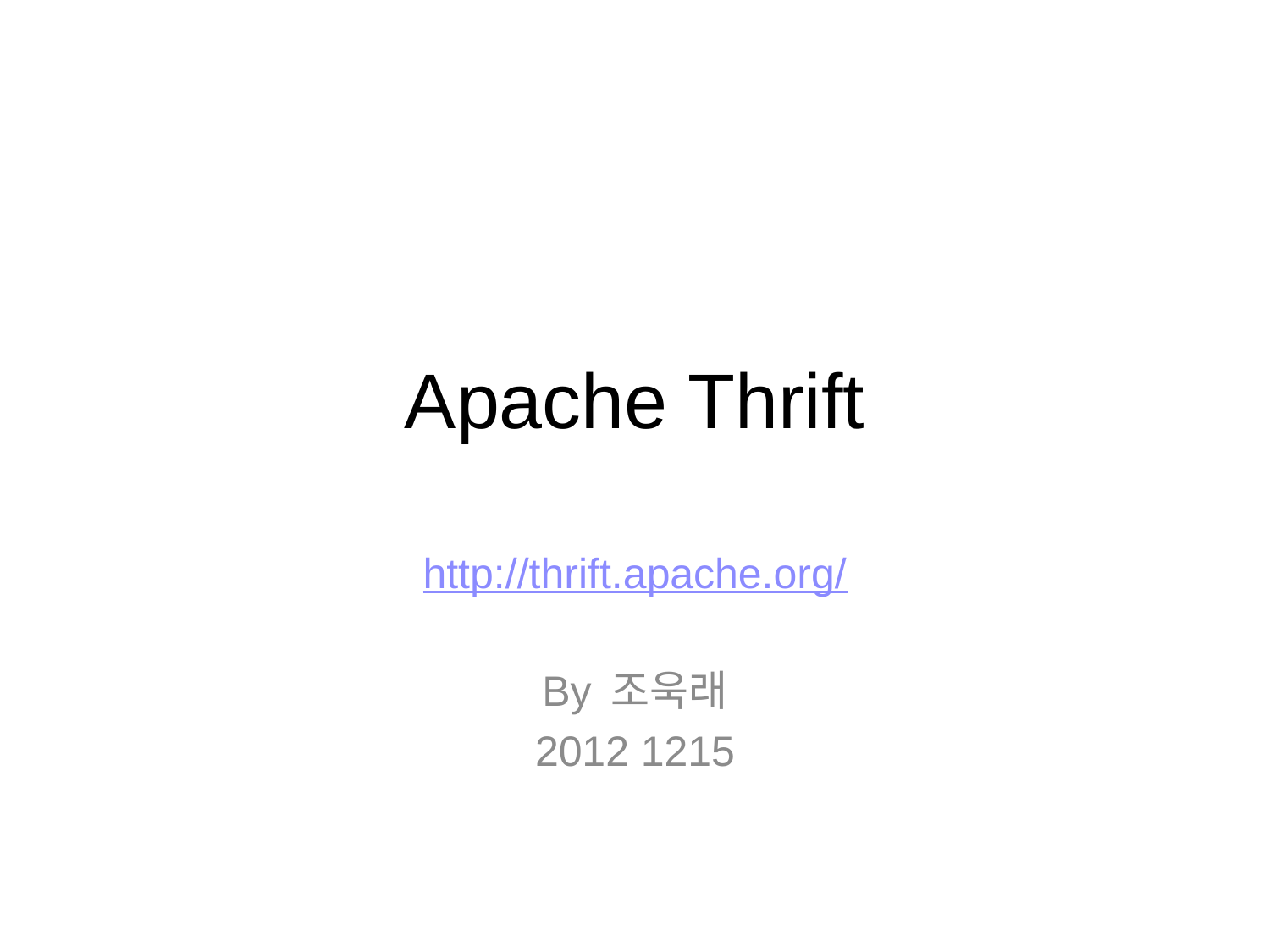

# Apache Thrift
http://thrift.apache.org/

By 조욱래
2012 1215